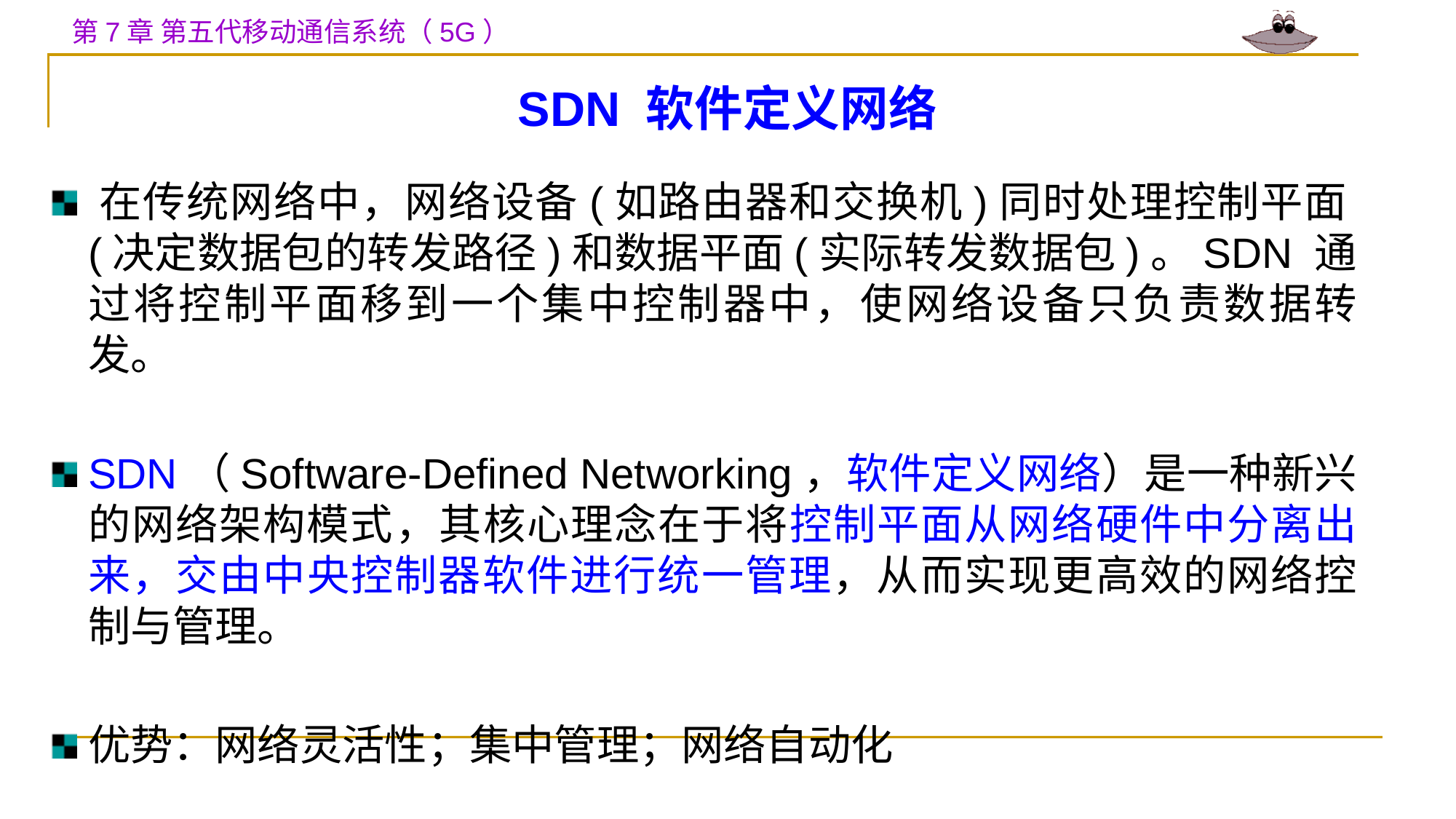

# SDN 软件定义网络
‌在传统网络中，网络设备(如路由器和交换机)同时处理控制平面(决定数据包的转发路径)和数据平面(实际转发数据包)。SDN 通过将控制平面移到一个集中控制器中，使网络设备只负责数据转发。

SDN（Software-Defined Networking，软件定义网络）是一种新兴的网络架构模式‌，其核心理念在于将控制平面从网络硬件中分离出来，交由中央控制器软件进行统一管理，从而实现更高效的网络控制与管理‌。

优势：网络灵活性；集中管理；网络自动化